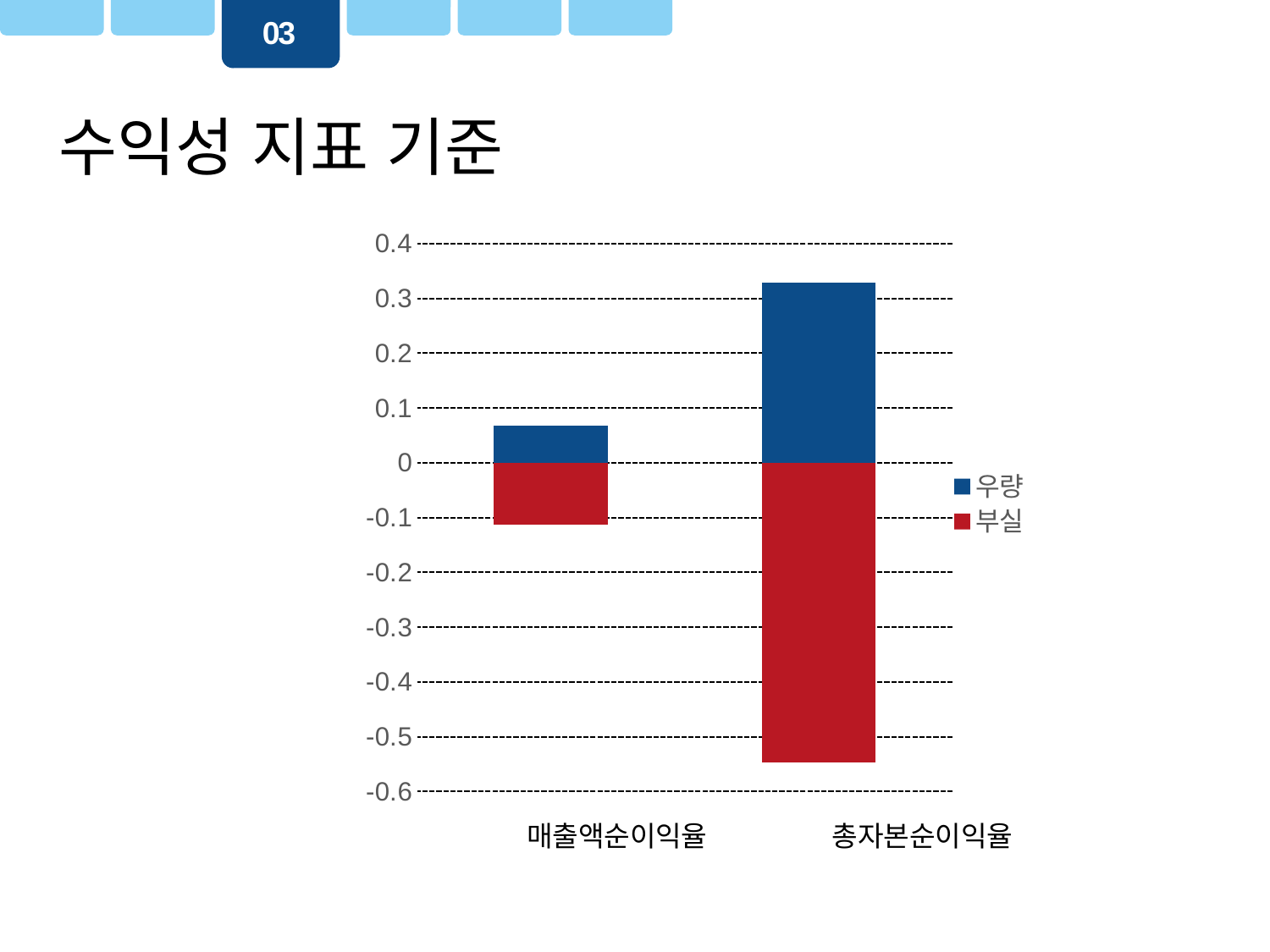

03

수익성 지표 기준

### Chart

| Category | 부실 | 우량 |
|---|---|---|
| 매출순이익율 | -0.1136 | 0.0684 |
| 총자본순이익율 | -0.5464 | 0.3291 |
매출액순이익율                총자본순이익율